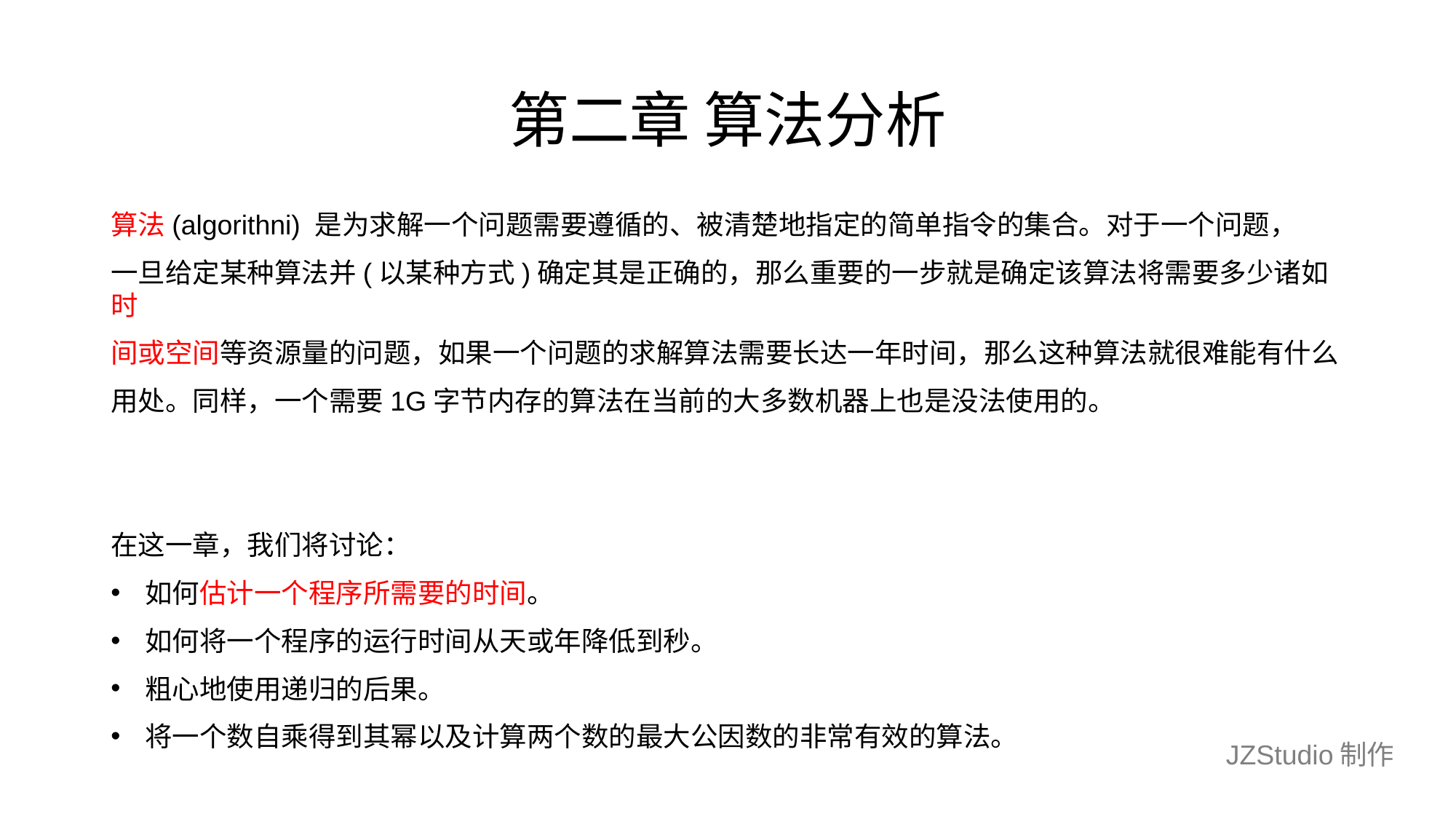

# 第二章 算法分析
算法(algorithni) 是为求解一个问题需要遵循的、被清楚地指定的简单指令的集合。对于一个问题，
一旦给定某种算法并(以某种方式)确定其是正确的，那么重要的一步就是确定该算法将需要多少诸如时
间或空间等资源量的问题，如果一个问题的求解算法需要长达一年时间，那么这种算法就很难能有什么
用处。同样，一个需要1G字节内存的算法在当前的大多数机器上也是没法使用的。

在这一章，我们将讨论：
如何估计一个程序所需要的时间。
如何将一个程序的运行时间从天或年降低到秒。
粗心地使用递归的后果。
将一个数自乘得到其幂以及计算两个数的最大公因数的非常有效的算法。